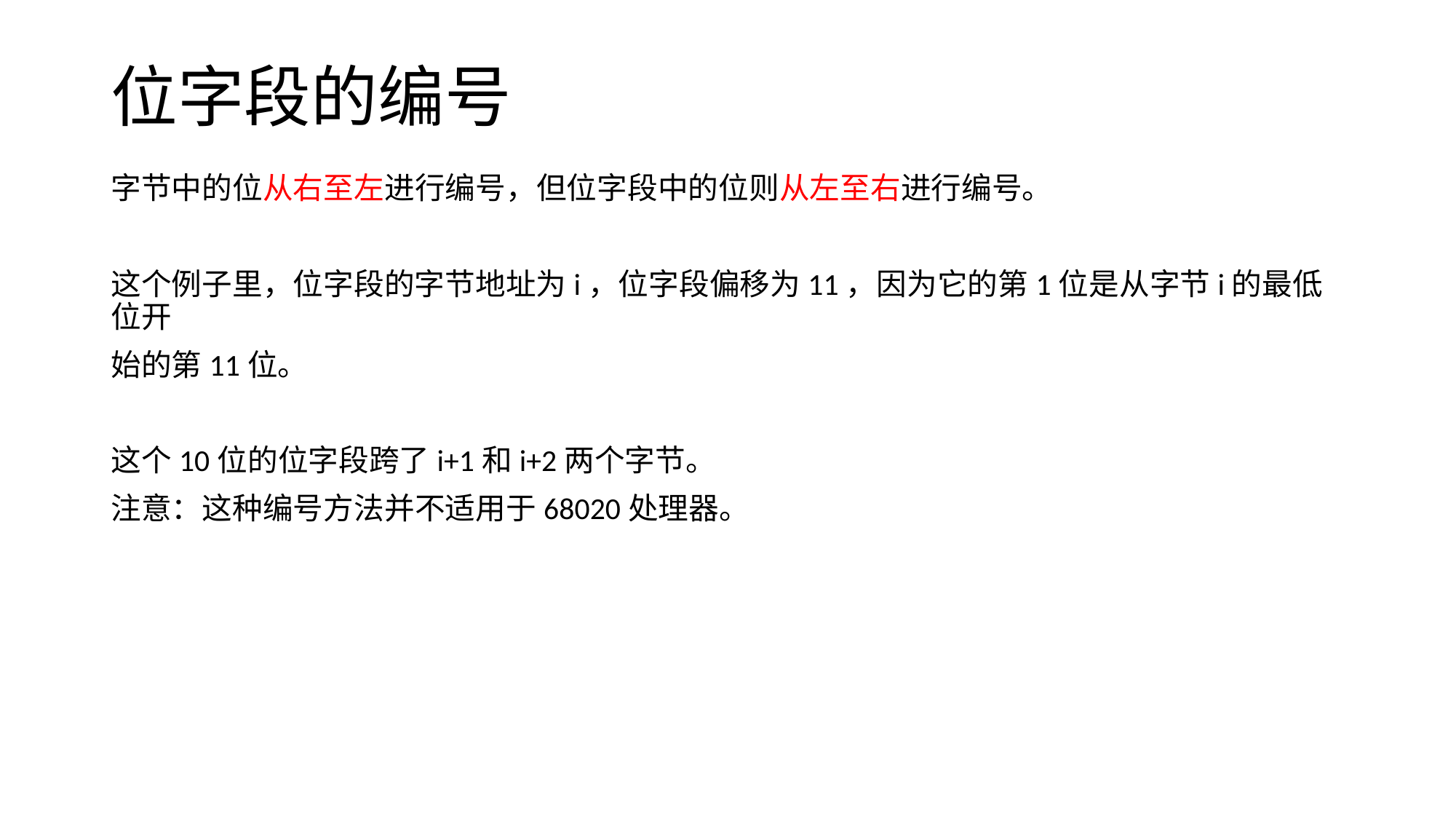

# 位字段的编号
字节中的位从右至左进行编号，但位字段中的位则从左至右进行编号。

这个例子里，位字段的字节地址为i，位字段偏移为11，因为它的第1位是从字节i的最低位开
始的第11位。

这个10位的位字段跨了i+1和i+2两个字节。
注意：这种编号方法并不适用于68020处理器。